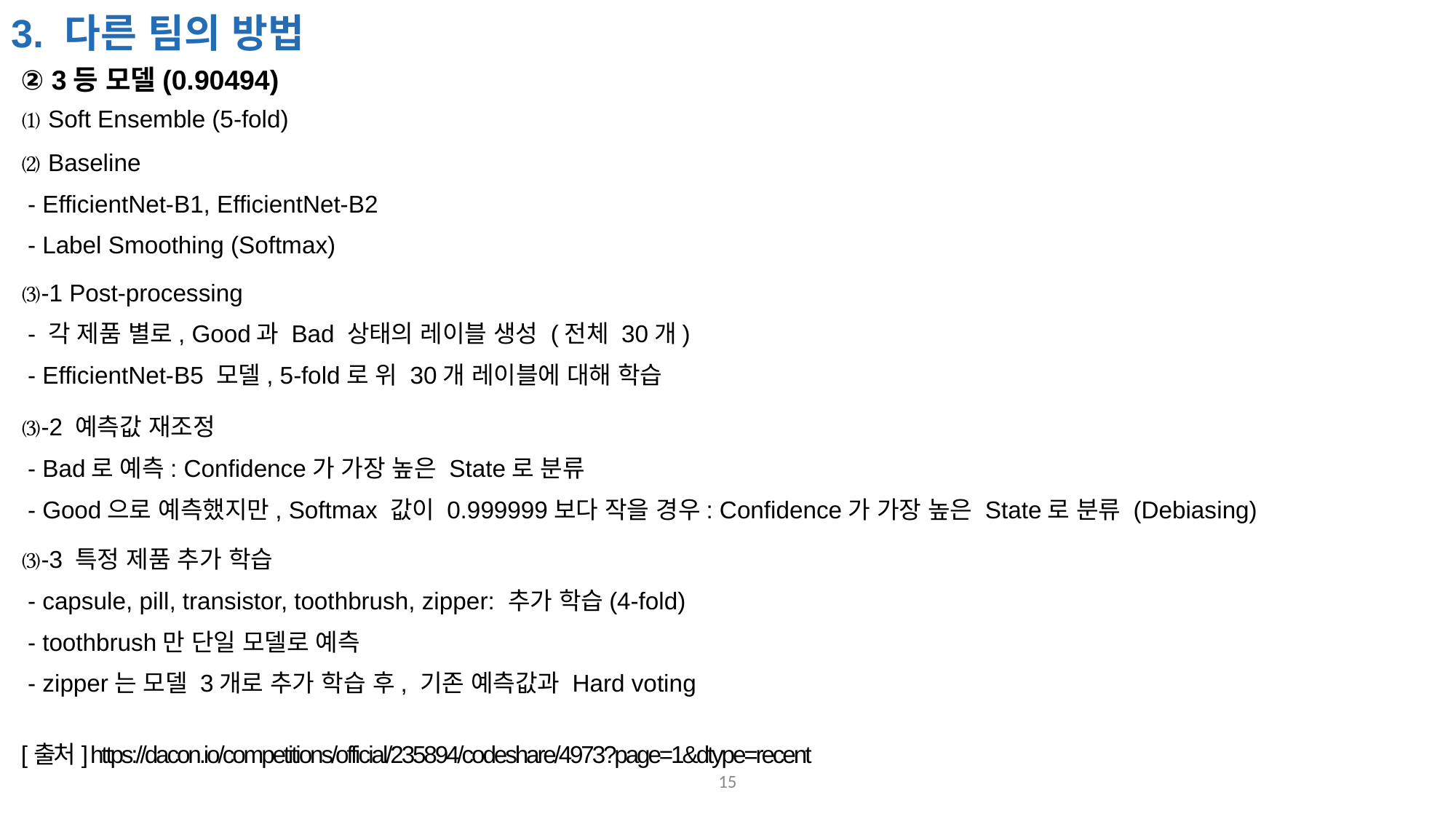

# 3. 다른 팀의 방법
② 3등 모델(0.90494)
⑴ Soft Ensemble (5-fold)
⑵ Baseline
 - EfficientNet-B1, EfficientNet-B2
 - Label Smoothing (Softmax)
⑶-1 Post-processing
 - 각 제품 별로, Good과 Bad 상태의 레이블 생성 (전체 30개)
 - EfficientNet-B5 모델, 5-fold로 위 30개 레이블에 대해 학습
⑶-2 예측값 재조정
 - Bad로 예측: Confidence가 가장 높은 State로 분류
 - Good으로 예측했지만, Softmax 값이 0.999999보다 작을 경우: Confidence가 가장 높은 State로 분류 (Debiasing)
⑶-3 특정 제품 추가 학습
 - capsule, pill, transistor, toothbrush, zipper: 추가 학습(4-fold)
 - toothbrush만 단일 모델로 예측
 - zipper는 모델 3개로 추가 학습 후, 기존 예측값과 Hard voting
[출처] https://dacon.io/competitions/official/235894/codeshare/4973?page=1&dtype=recent
15